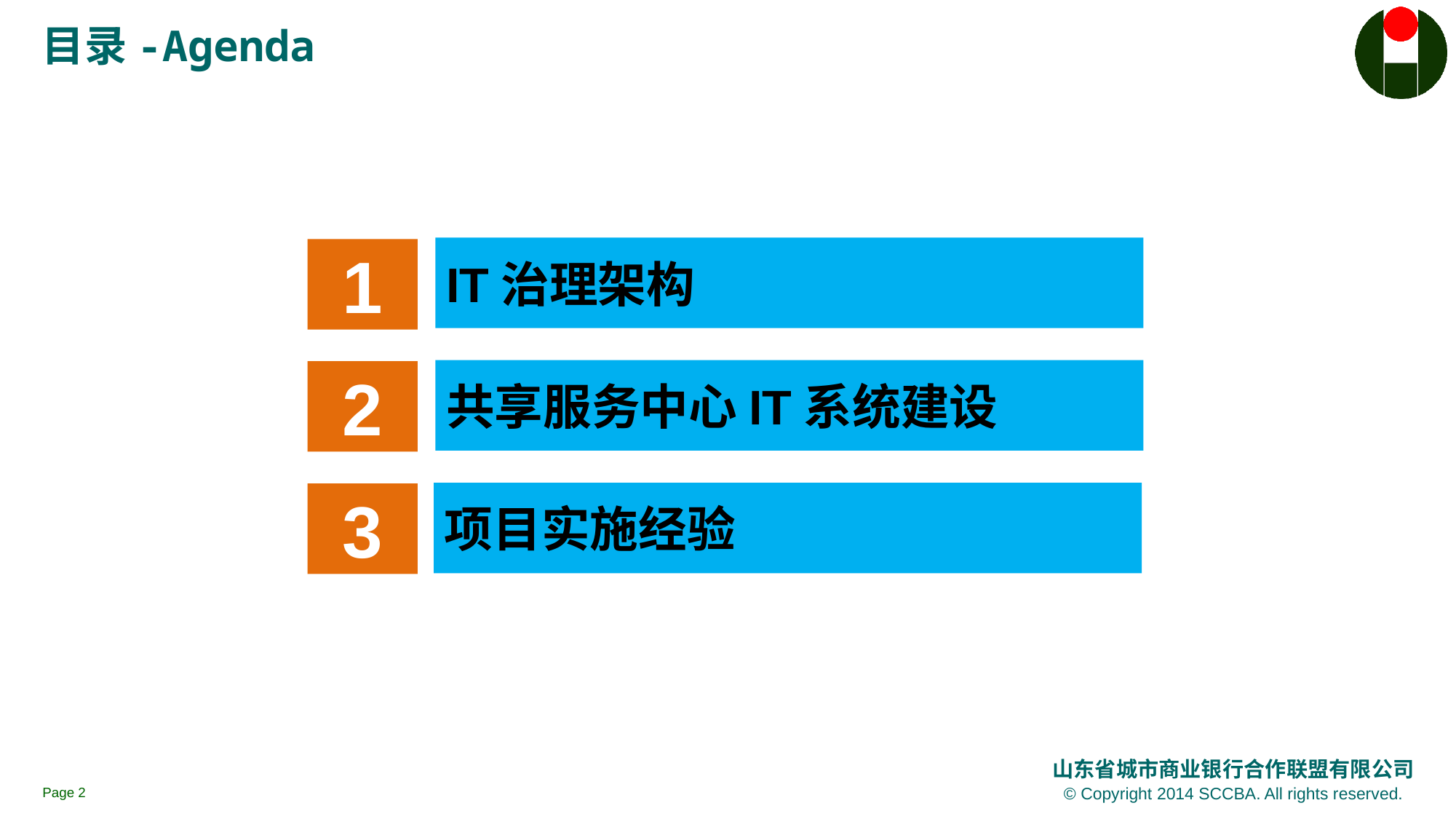

目录-Agenda
IT治理架构
1
共享服务中心IT系统建设
2
项目实施经验
3
Page 2